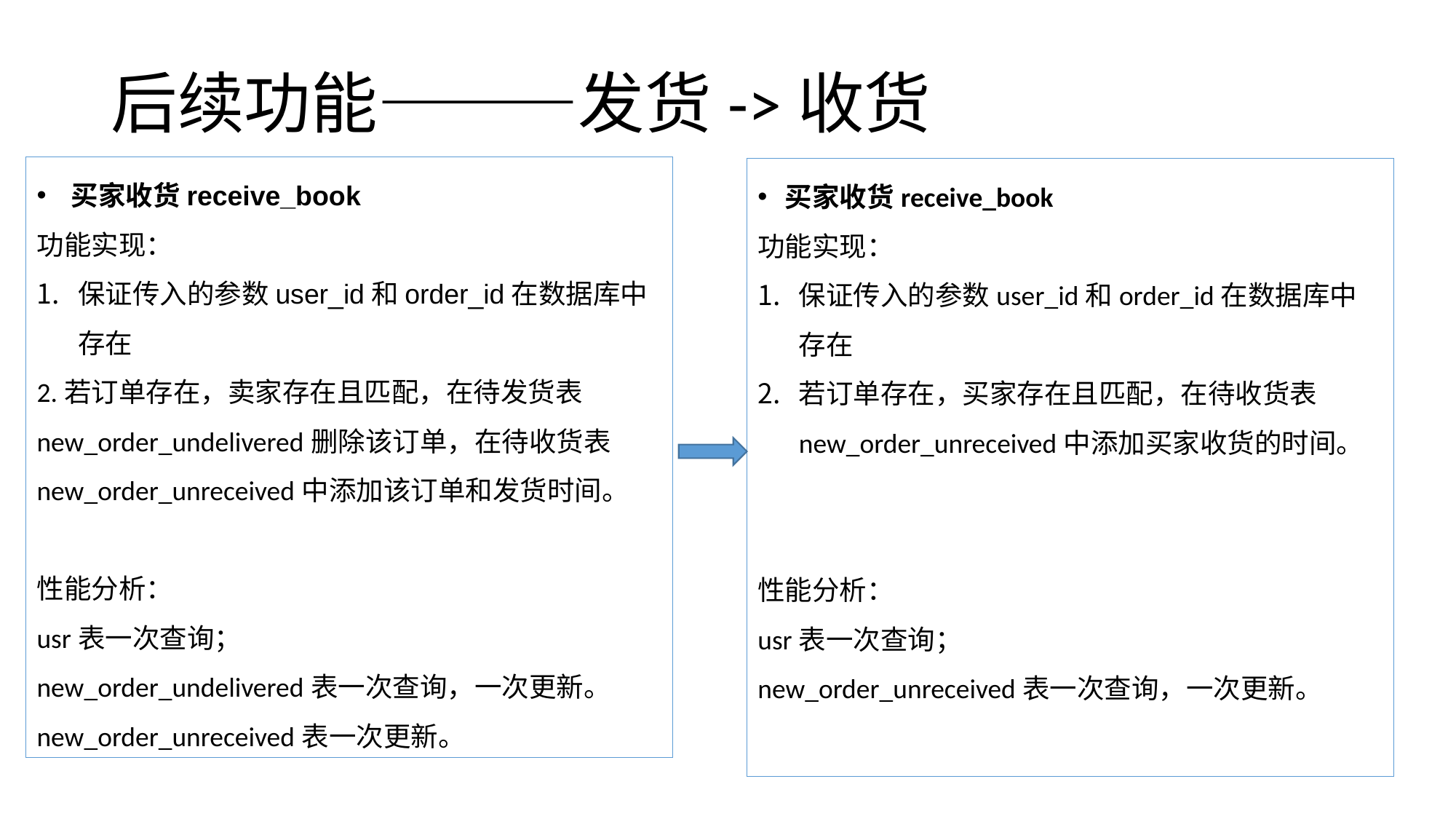

# 后续功能———发货->收货
买家收货receive_book
功能实现：
保证传入的参数user_id和order_id在数据库中存在
2.若订单存在，卖家存在且匹配，在待发货表new_order_undelivered删除该订单，在待收货表new_order_unreceived中添加该订单和发货时间。

性能分析：   ​
usr表一次查询；   ​
new_order_undelivered表一次查询，一次更新。   ​
new_order_unreceived表一次更新。
买家收货receive_book
功能实现：
保证传入的参数user_id和order_id在数据库中存在
若订单存在，买家存在且匹配，在待收货表new_order_unreceived中添加买家收货的时间。

性能分析：​
usr表一次查询；​
new_order_unreceived表一次查询，一次更新。